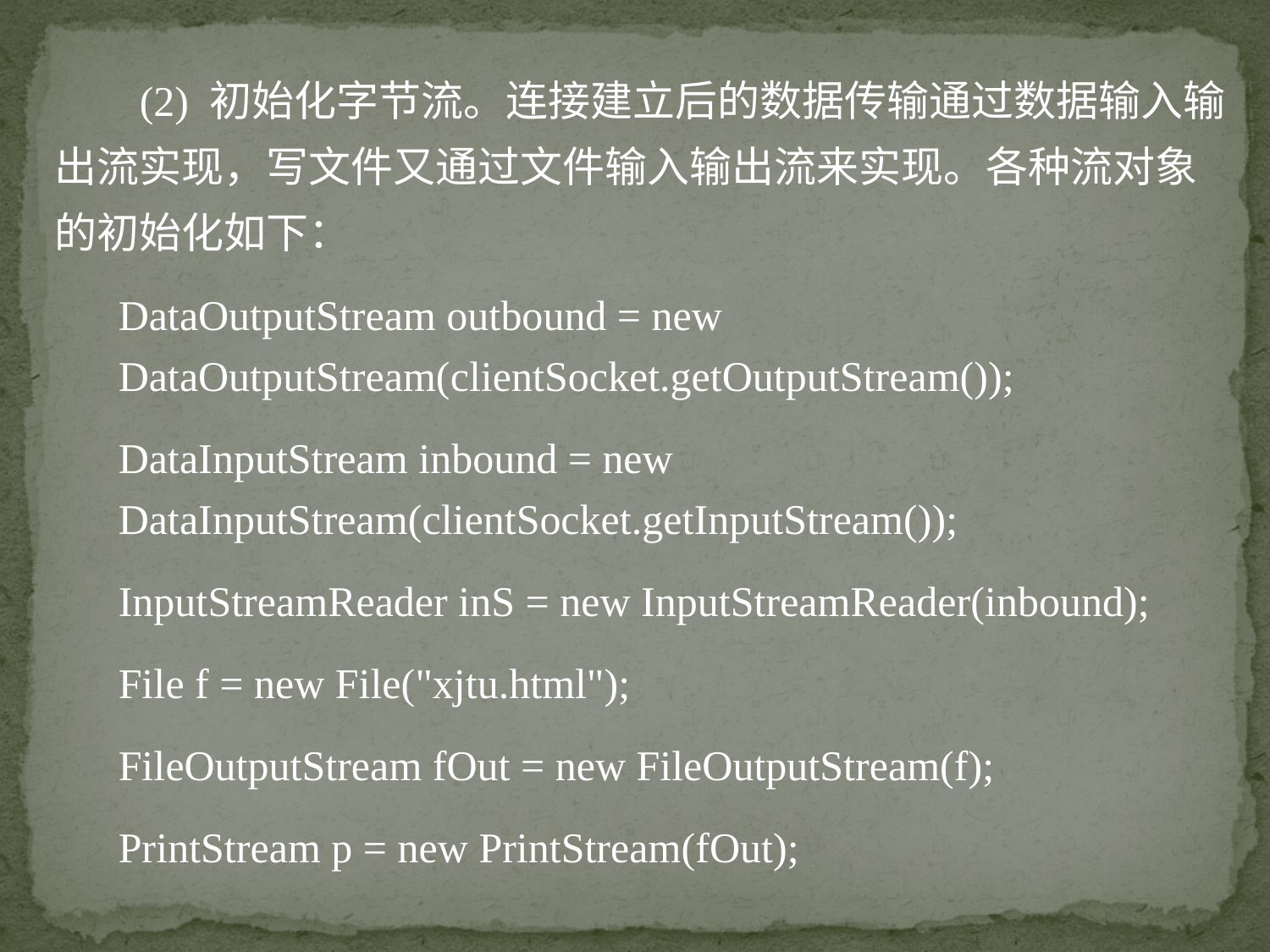

(2) 初始化字节流。连接建立后的数据传输通过数据输入输出流实现，写文件又通过文件输入输出流来实现。各种流对象的初始化如下：
DataOutputStream outbound = new DataOutputStream(clientSocket.getOutputStream());
DataInputStream inbound = new DataInputStream(clientSocket.getInputStream());
InputStreamReader inS = new InputStreamReader(inbound);
File f = new File("xjtu.html");
FileOutputStream fOut = new FileOutputStream(f);
PrintStream p = new PrintStream(fOut);